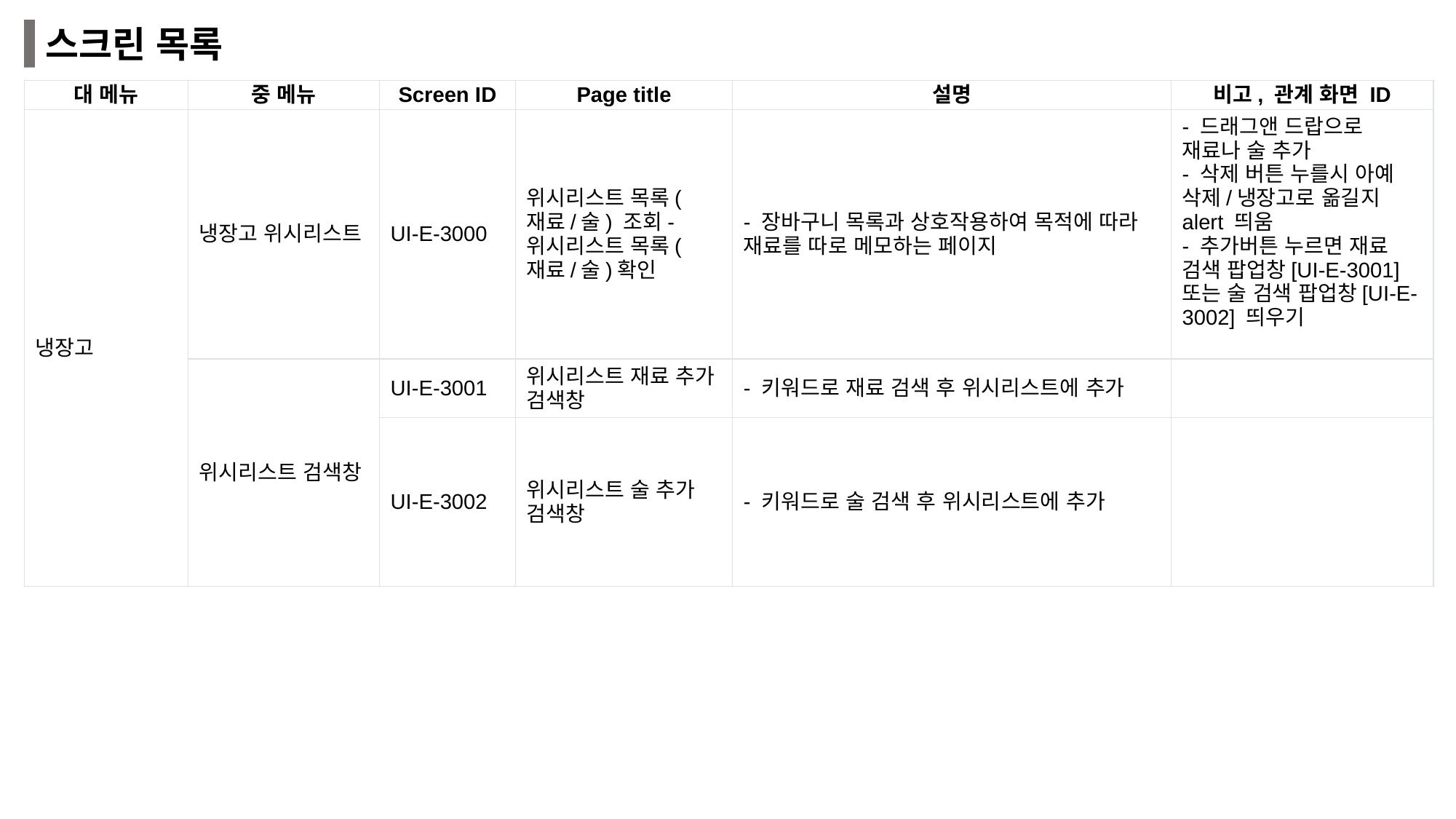

스크린 목록

| 대 메뉴 | 중 메뉴 | Screen ID | Page title | 설명 | 비고, 관계 화면 ID |
| --- | --- | --- | --- | --- | --- |
| 냉장고 | 냉장고 위시리스트 | UI-E-3000 | 위시리스트 목록(재료/술) 조회- 위시리스트 목록(재료/술)확인 | - 장바구니 목록과 상호작용하여 목적에 따라 재료를 따로 메모하는 페이지 | - 드래그앤 드랍으로 재료나 술 추가 - 삭제 버튼 누를시 아예 삭제/냉장고로 옮길지 alert 띄움 - 추가버튼 누르면 재료 검색 팝업창[UI-E-3001] 또는 술 검색 팝업창[UI-E-3002] 띄우기 |
|  | 위시리스트 검색창 | UI-E-3001 | 위시리스트 재료 추가 검색창 | - 키워드로 재료 검색 후 위시리스트에 추가 |  |
|  |  | UI-E-3002 | 위시리스트 술 추가 검색창 | - 키워드로 술 검색 후 위시리스트에 추가 |  |